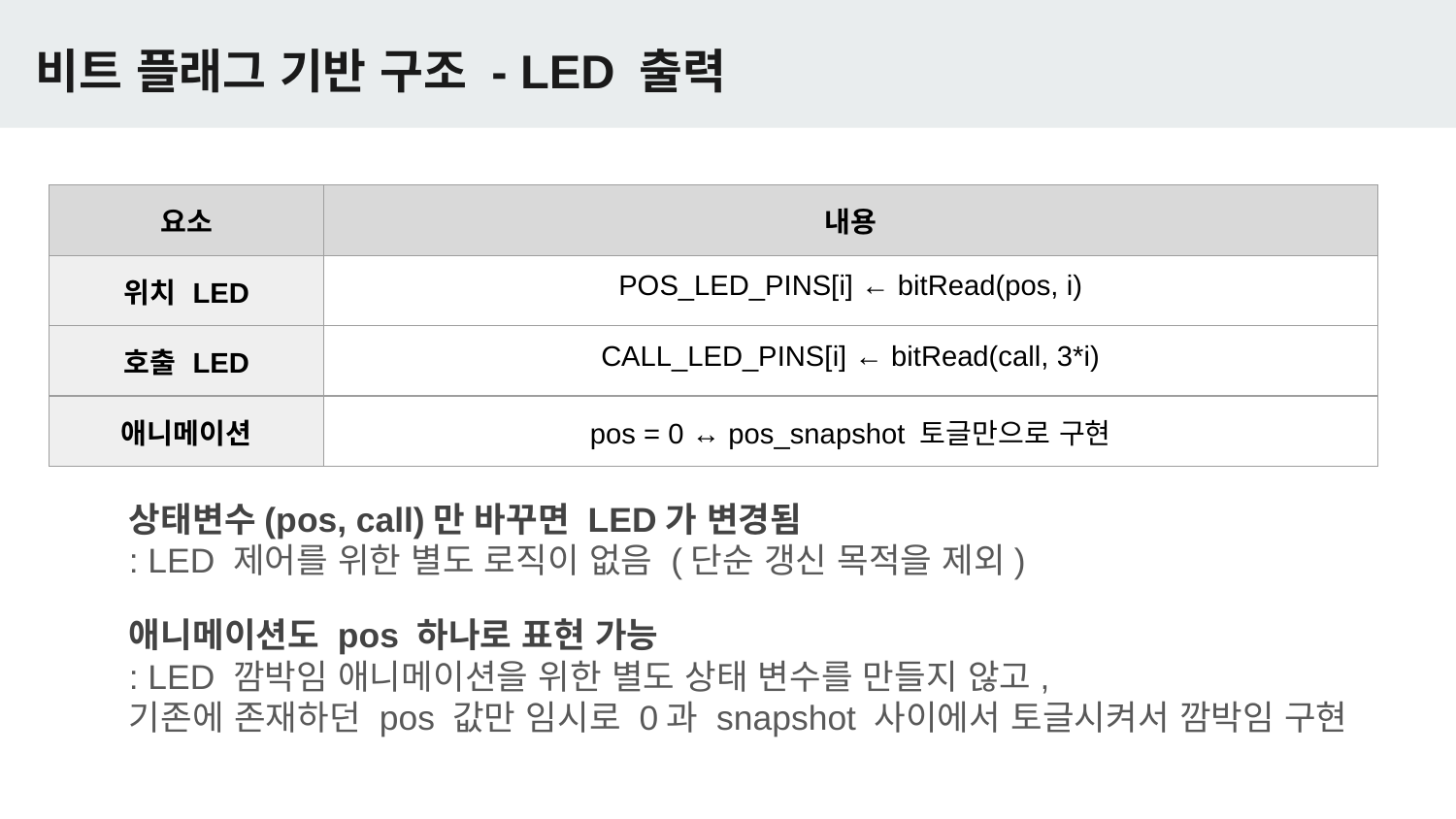

# 비트 플래그 기반 구조 - LED 출력
| 요소 | 내용 |
| --- | --- |
| 위치 LED | POS\_LED\_PINS[i] ← bitRead(pos, i) |
| 호출 LED | CALL\_LED\_PINS[i] ← bitRead(call, 3\*i) |
| 애니메이션 | pos = 0 ↔ pos\_snapshot 토글만으로 구현 |
상태변수(pos, call)만 바꾸면 LED가 변경됨
: LED 제어를 위한 별도 로직이 없음 (단순 갱신 목적을 제외)
애니메이션도 pos 하나로 표현 가능
: LED 깜박임 애니메이션을 위한 별도 상태 변수를 만들지 않고,
기존에 존재하던 pos 값만 임시로 0과 snapshot 사이에서 토글시켜서 깜박임 구현